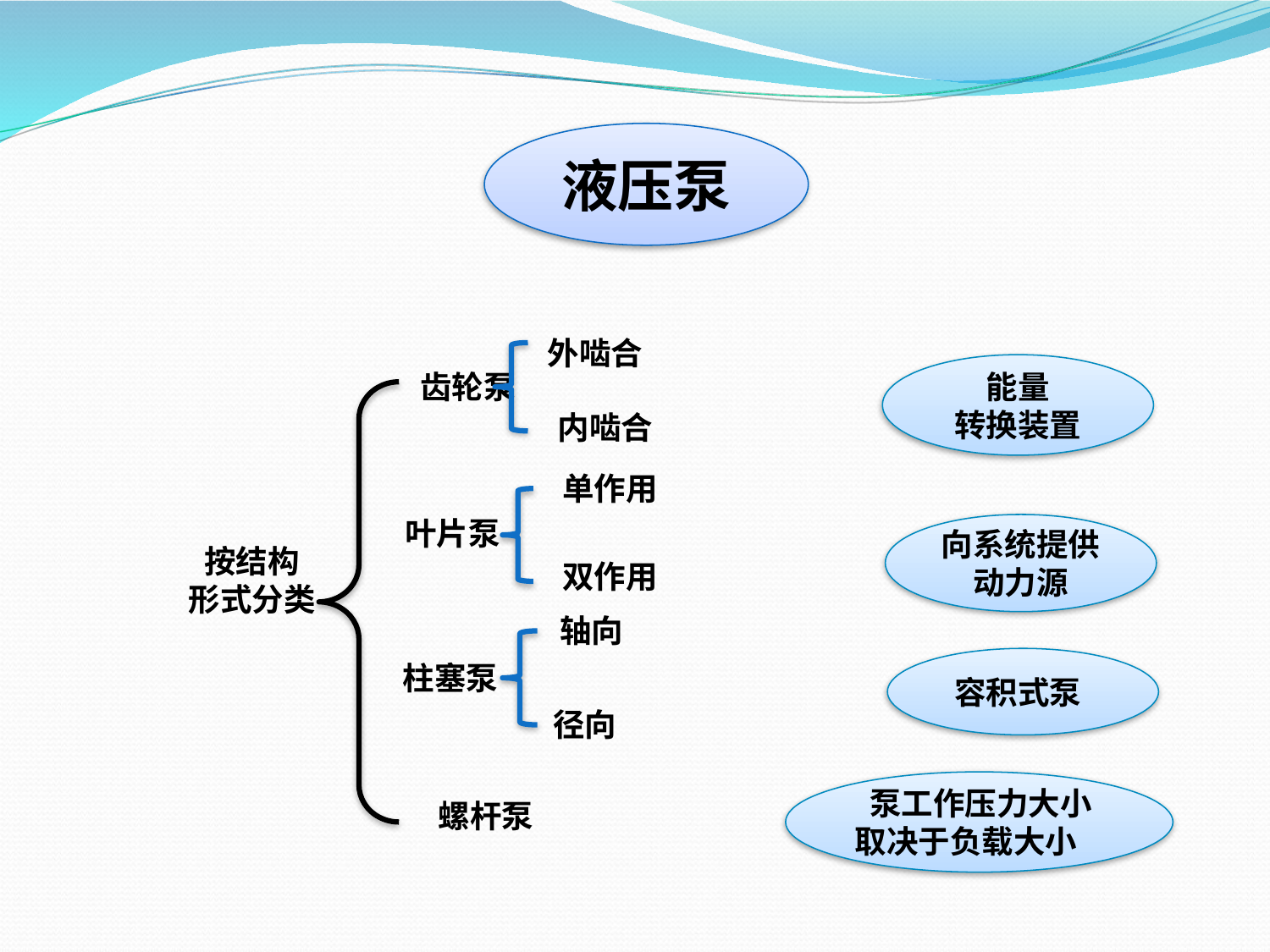

液压泵
外啮合

能量
转换装置
齿轮泵

内啮合
单作用

叶片泵
向系统提供动力源
按结构
形式分类
双作用
轴向

 容积式泵
柱塞泵
径向
 泵工作压力大小取决于负载大小
螺杆泵